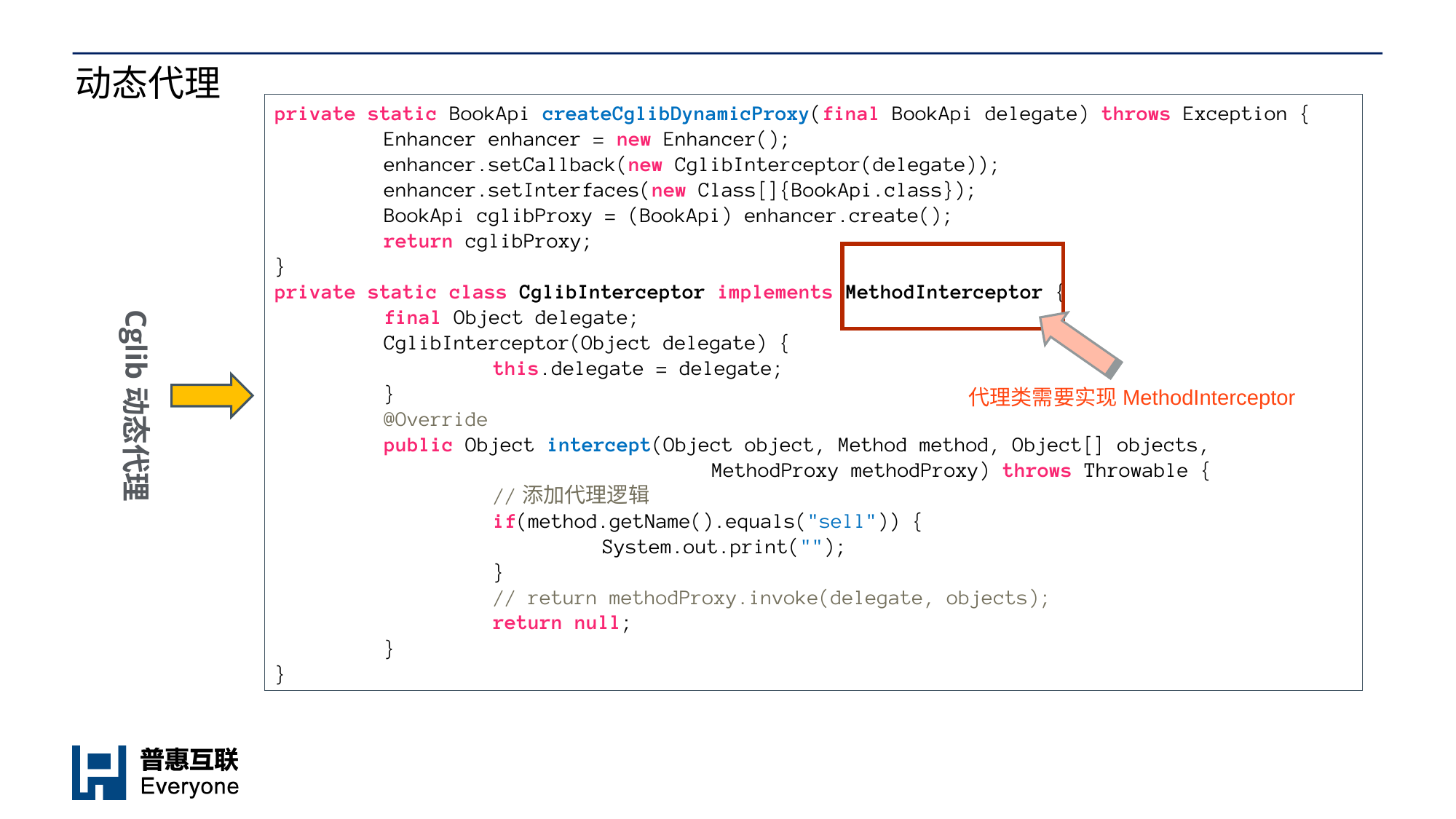

# 动态代理
private static BookApi createCglibDynamicProxy(final BookApi delegate) throws Exception {
	Enhancer enhancer = new Enhancer();
	enhancer.setCallback(new CglibInterceptor(delegate));
	enhancer.setInterfaces(new Class[]{BookApi.class});
	BookApi cglibProxy = (BookApi) enhancer.create();
	return cglibProxy;
}
private static class CglibInterceptor implements MethodInterceptor {
	final Object delegate;
	CglibInterceptor(Object delegate) {
		this.delegate = delegate;
	}
	@Override
	public Object intercept(Object object, Method method, Object[] objects,
				MethodProxy methodProxy) throws Throwable {
		//添加代理逻辑
		if(method.getName().equals("sell")) {
			System.out.print("");
		}
		// return methodProxy.invoke(delegate, objects);
		return null;
	}
}

Cglib动态代理

代理类需要实现MethodInterceptor